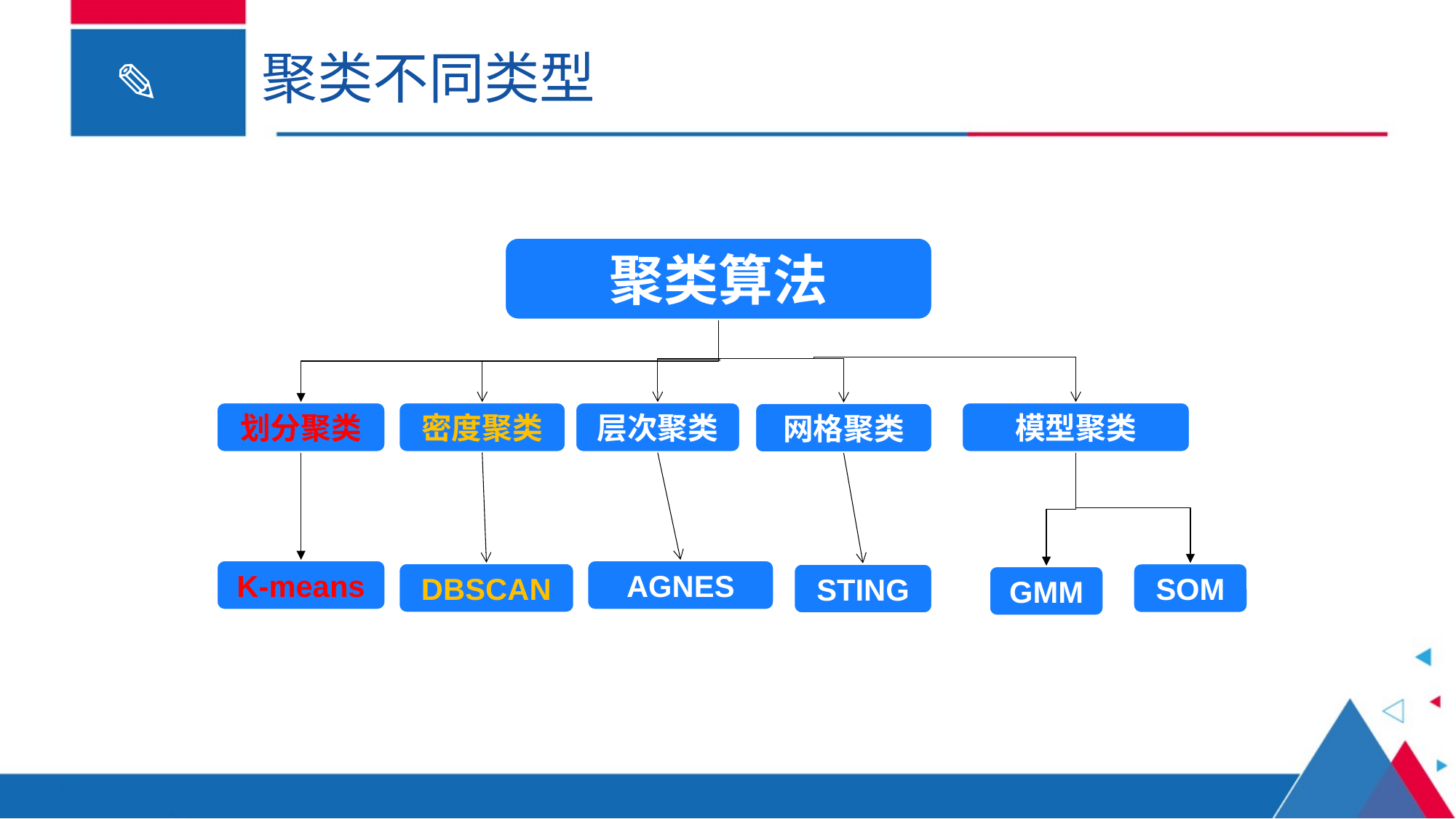

# 聚类不同类型
聚类算法
划分聚类
密度聚类
层次聚类
模型聚类
网格聚类
K-means
AGNES
DBSCAN
SOM
STING
GMM